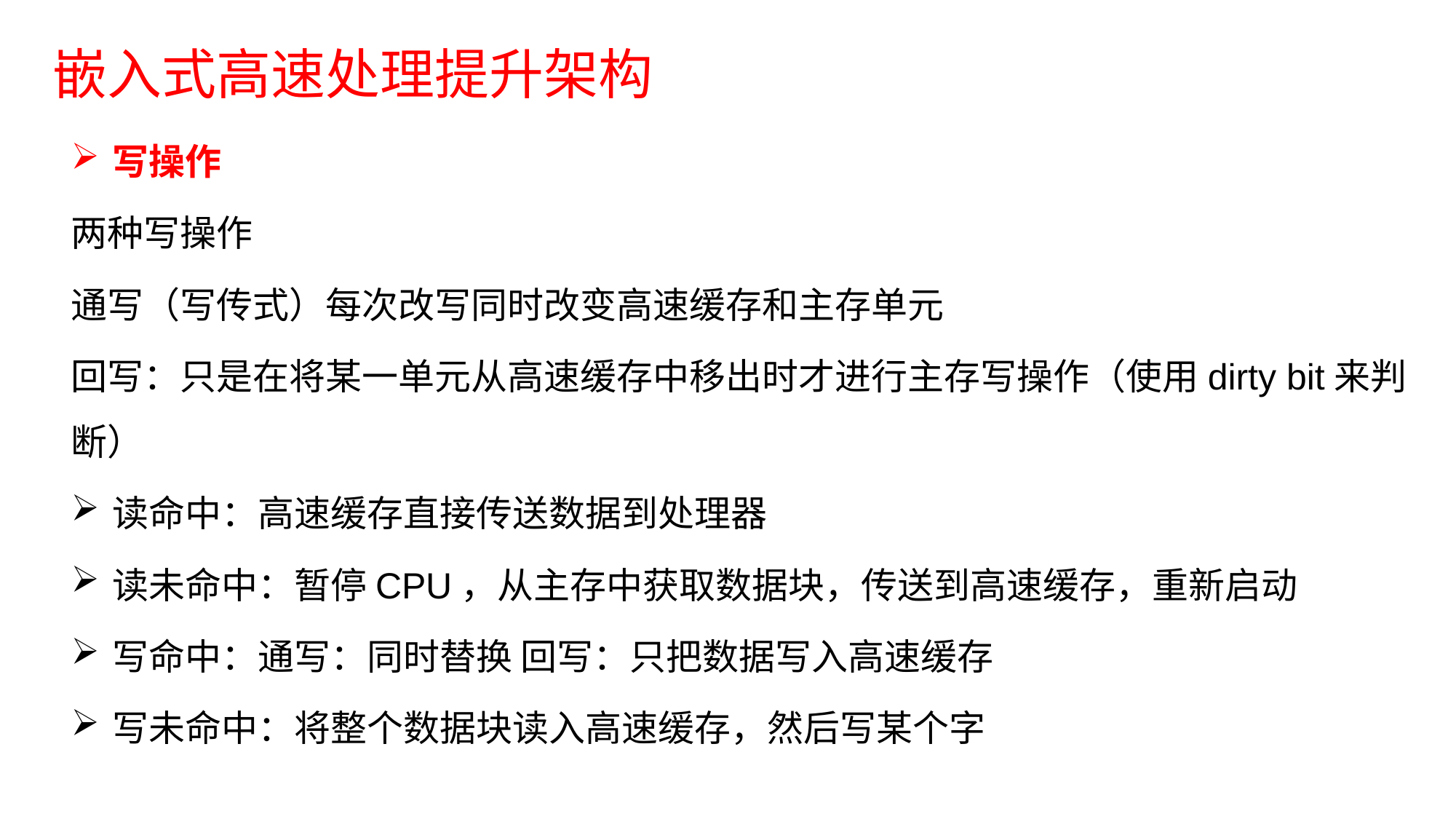

# 嵌入式高速处理提升架构
写操作
两种写操作
通写（写传式）每次改写同时改变高速缓存和主存单元
回写：只是在将某一单元从高速缓存中移出时才进行主存写操作（使用dirty bit来判断）
读命中：高速缓存直接传送数据到处理器
读未命中：暂停CPU，从主存中获取数据块，传送到高速缓存，重新启动
写命中：通写：同时替换 回写：只把数据写入高速缓存
写未命中：将整个数据块读入高速缓存，然后写某个字

42